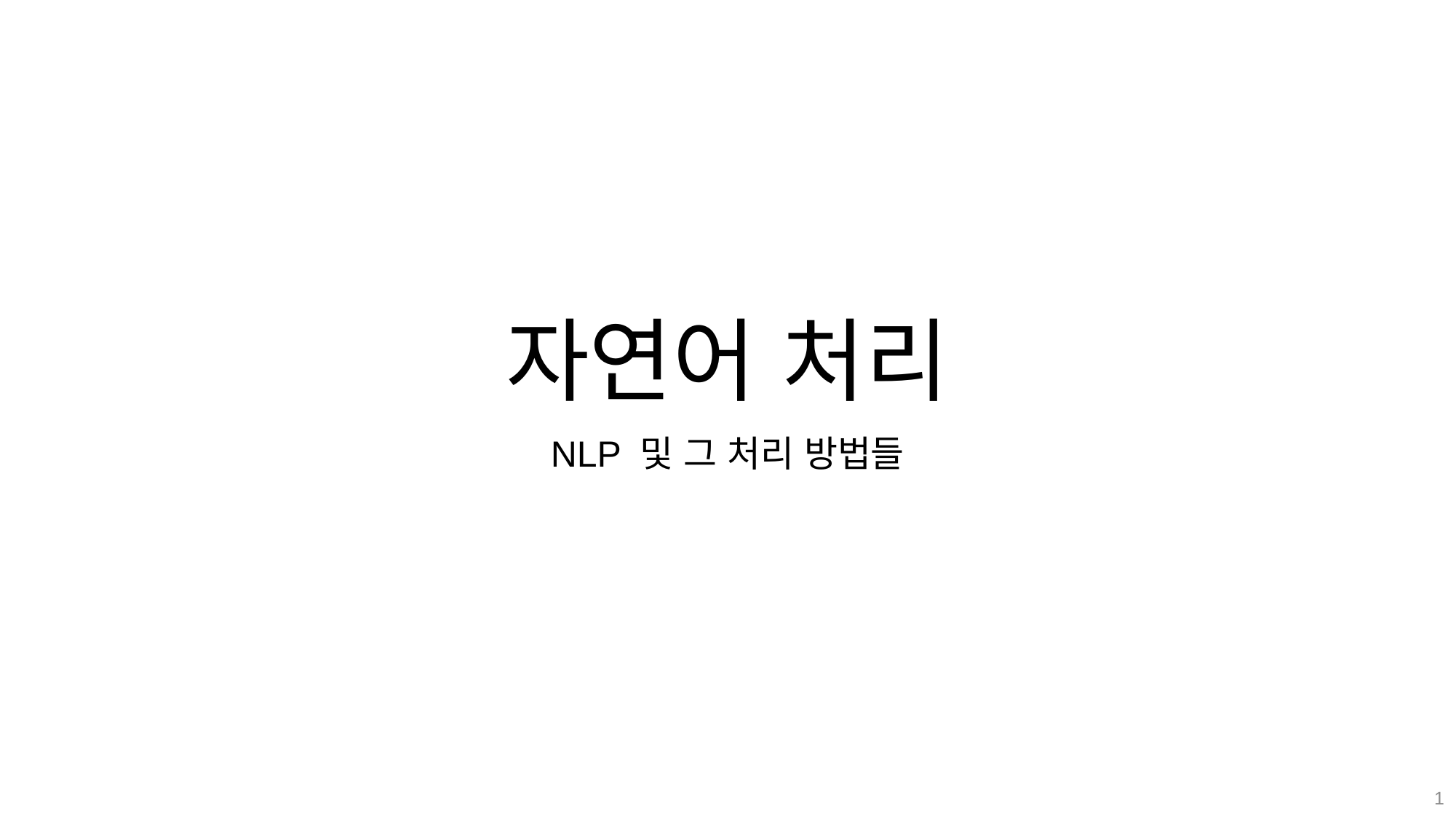

# 자연어 처리
NLP 및 그 처리 방법들
1